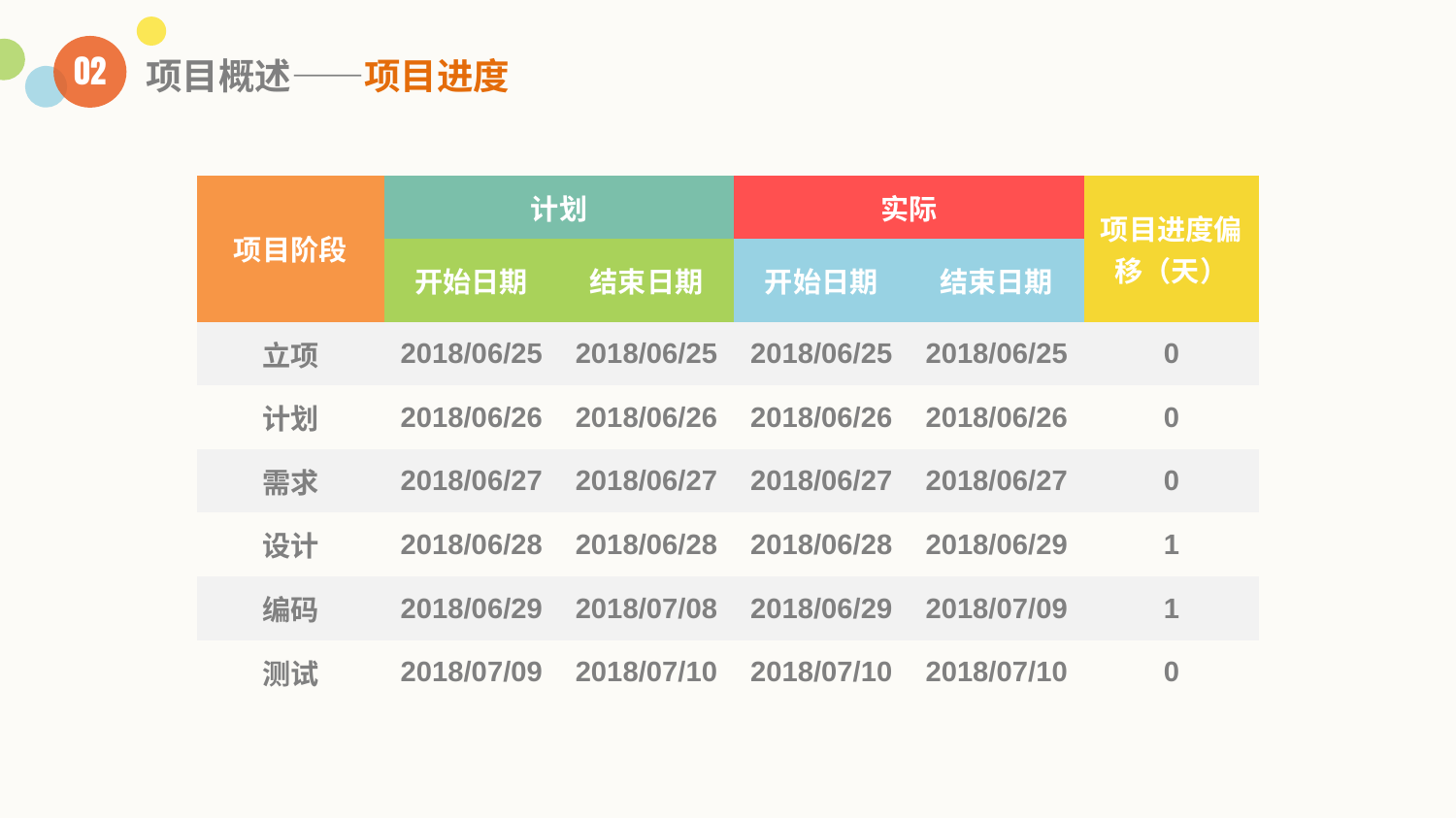

02

项目概述——项目进度

| 项目阶段 | 计划 |  | 实际 |  | 项目进度偏移（天） |
| --- | --- | --- | --- | --- | --- |
|  | 开始日期 | 结束日期 | 开始日期 | 结束日期 |  |
| 立项 | 2018/06/25 | 2018/06/25 | 2018/06/25 | 2018/06/25 | 0 |
| 计划 | 2018/06/26 | 2018/06/26 | 2018/06/26 | 2018/06/26 | 0 |
| 需求 | 2018/06/27 | 2018/06/27 | 2018/06/27 | 2018/06/27 | 0 |
| 设计 | 2018/06/28 | 2018/06/28 | 2018/06/28 | 2018/06/29 | 1 |
| 编码 | 2018/06/29 | 2018/07/08 | 2018/06/29 | 2018/07/09 | 1 |
| 测试 | 2018/07/09 | 2018/07/10 | 2018/07/10 | 2018/07/10 | 0 |